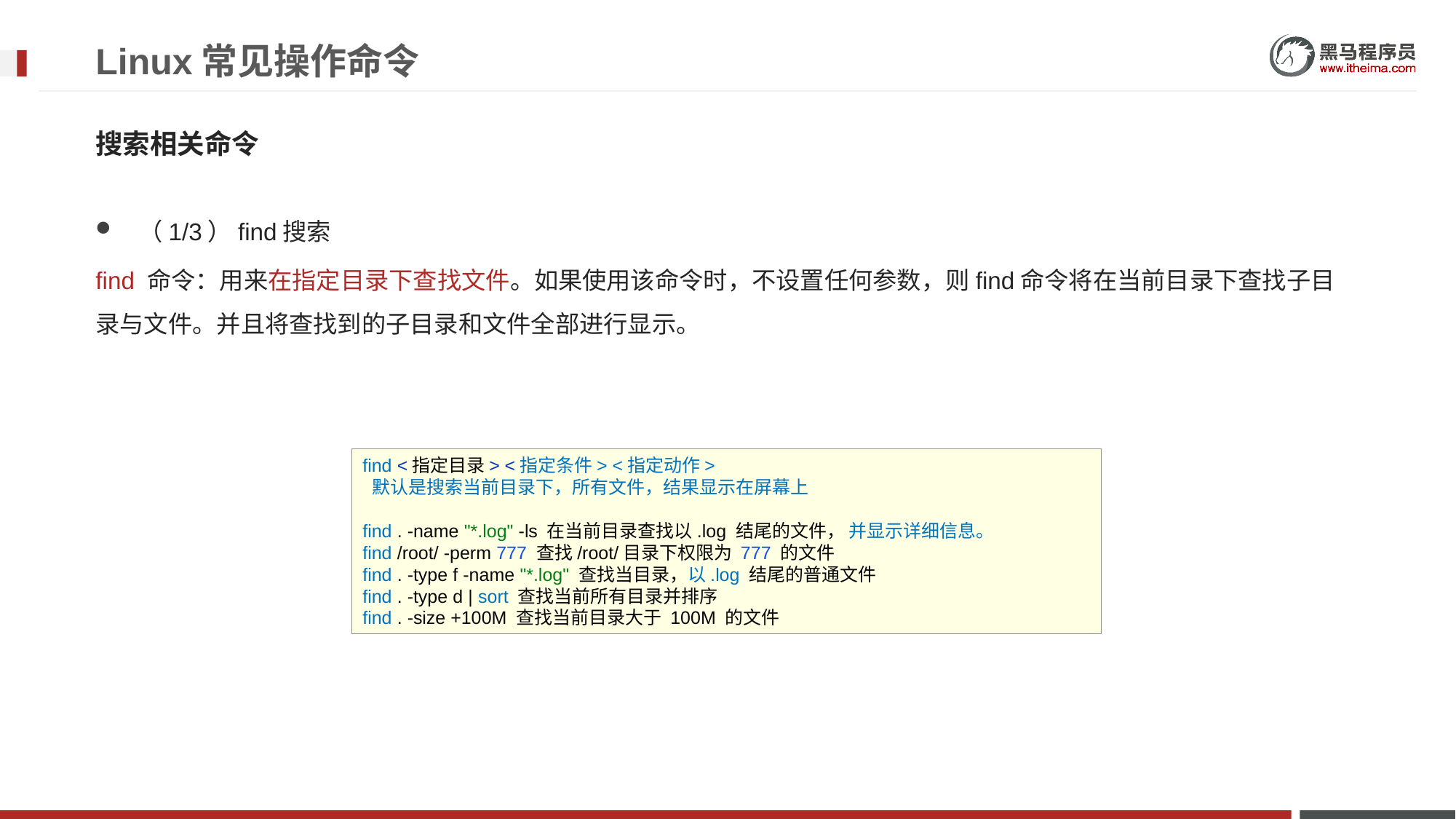

# Linux常见操作命令
搜索相关命令
（1/3）find搜索
find 命令：用来在指定目录下查找文件。如果使用该命令时，不设置任何参数，则find命令将在当前目录下查找子目录与文件。并且将查找到的子目录和文件全部进行显示。
find <指定目录> <指定条件> <指定动作>
 默认是搜索当前目录下，所有文件，结果显示在屏幕上
find . -name "*.log" -ls 在当前目录查找以.log 结尾的文件， 并显示详细信息。
find /root/ -perm 777 查找/root/目录下权限为 777 的文件
find . -type f -name "*.log" 查找当目录，以.log 结尾的普通文件
find . -type d | sort 查找当前所有目录并排序
find . -size +100M 查找当前目录大于 100M 的文件